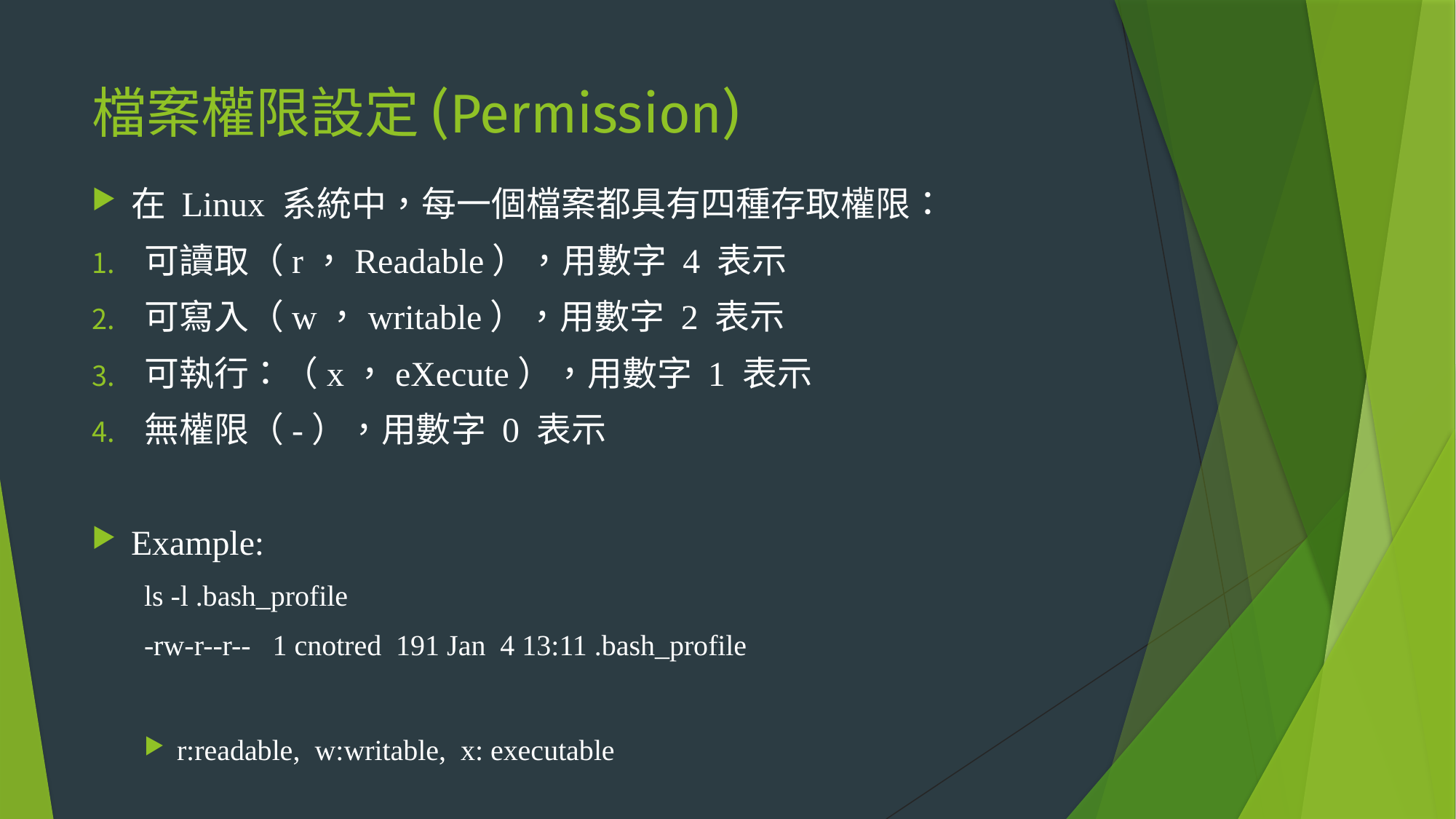

# 檔案權限設定(Permission)
在 Linux 系統中，每一個檔案都具有四種存取權限：
可讀取（r，Readable），用數字 4 表示
可寫入（w，writable），用數字 2 表示
可執行：（x，eXecute），用數字 1 表示
無權限（-），用數字 0 表示

Example:
ls -l .bash_profile
-rw-r--r--   1 cnotred  191 Jan  4 13:11 .bash_profile

r:readable,  w:writable,  x: executable